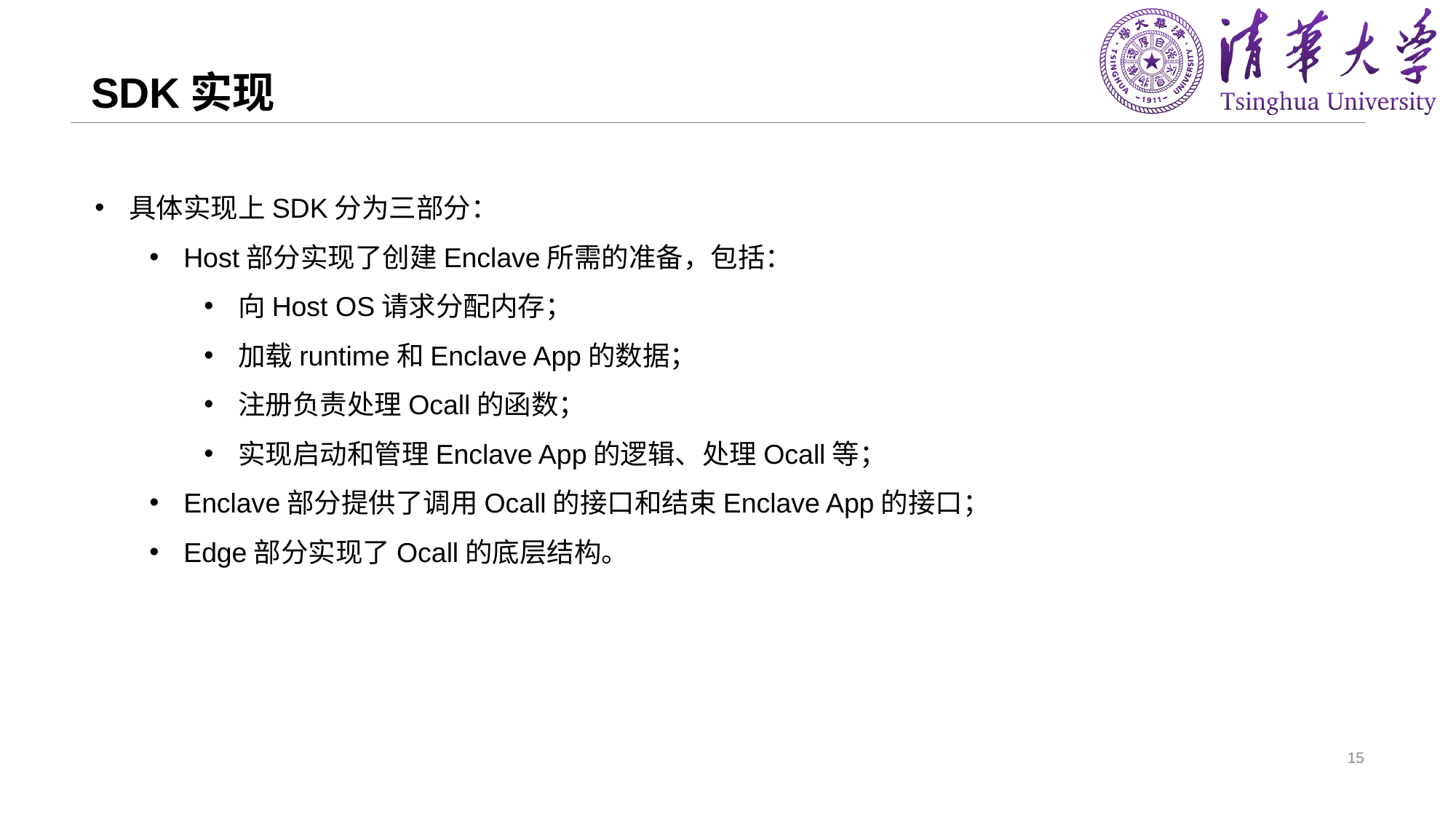

# SDK实现
具体实现上SDK分为三部分：
Host部分实现了创建Enclave所需的准备，包括：
向Host OS请求分配内存；
加载runtime和Enclave App的数据；
注册负责处理Ocall的函数；
实现启动和管理Enclave App的逻辑、处理Ocall等；
Enclave部分提供了调用Ocall的接口和结束Enclave App的接口；
Edge部分实现了Ocall的底层结构。
15